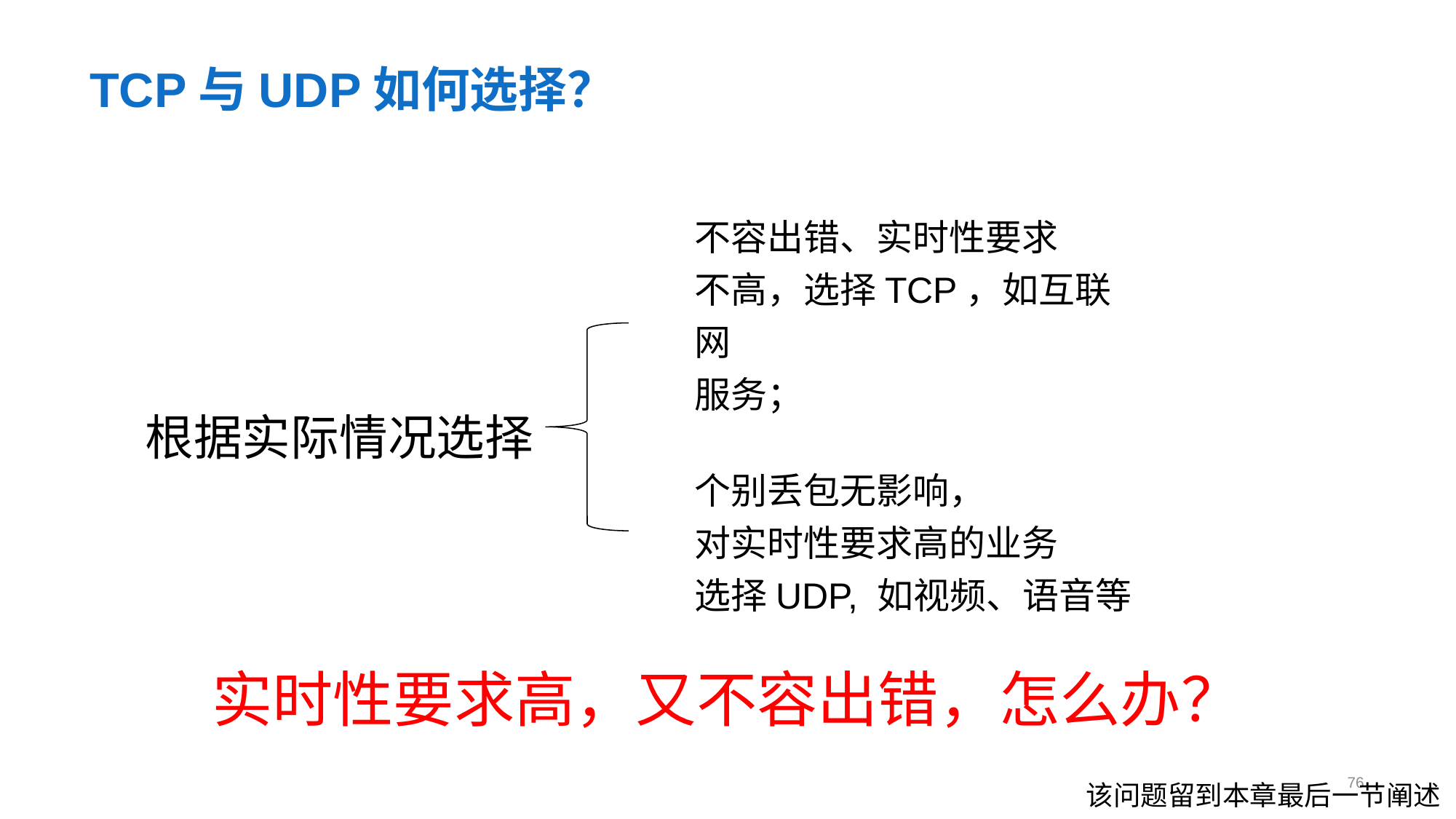

# TCP与UDP如何选择？
不容出错、实时性要求
不高，选择TCP，如互联网
服务；

根据实际情况选择
个别丢包无影响，
对实时性要求高的业务
选择UDP, 如视频、语音等
实时性要求高，又不容出错，怎么办？
76
该问题留到本章最后一节阐述